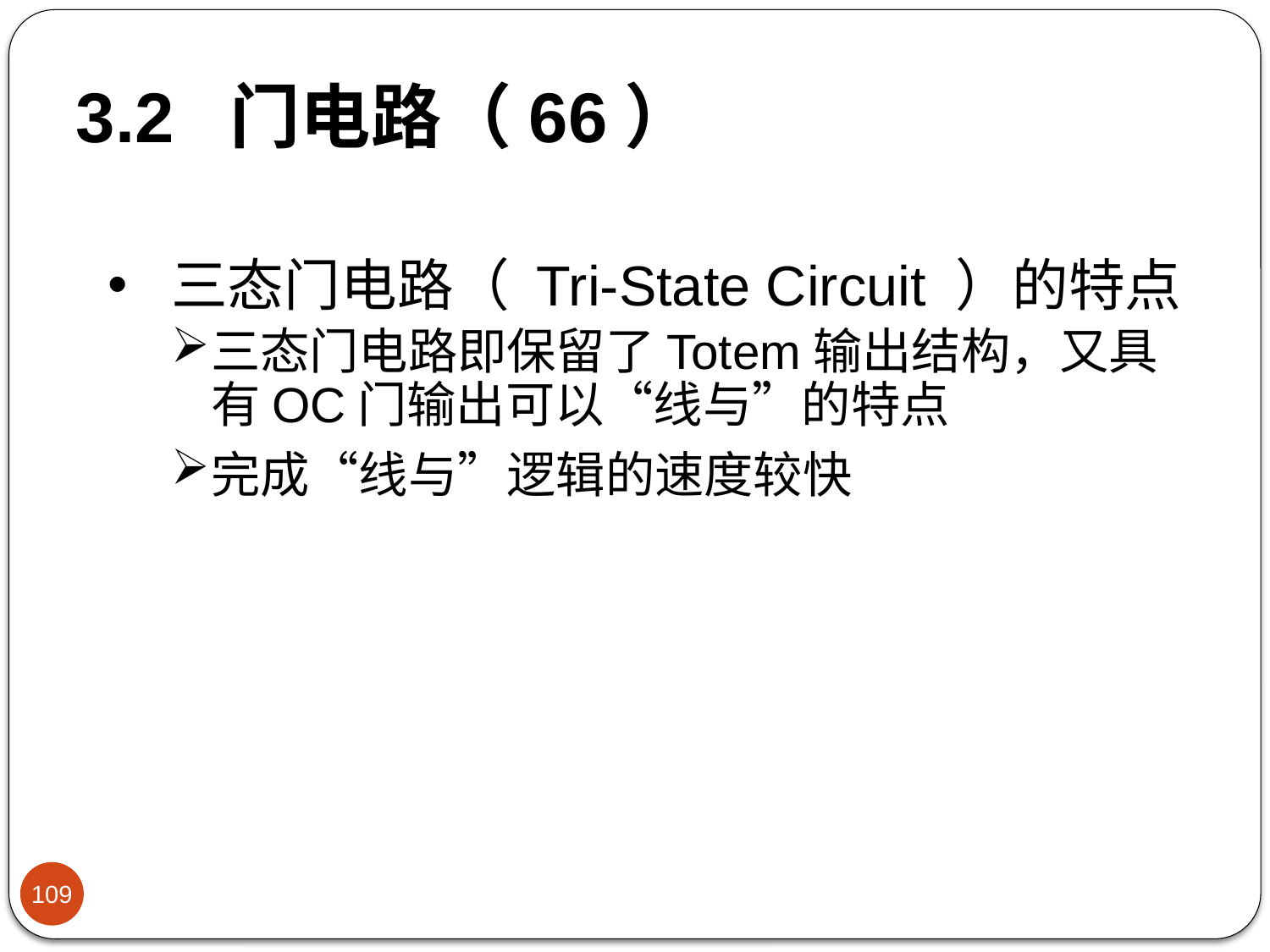

# 3.2  门电路（66）
三态门电路（ Tri-State Circuit ）的特点
三态门电路即保留了Totem输出结构，又具有OC门输出可以“线与”的特点
完成“线与”逻辑的速度较快

109